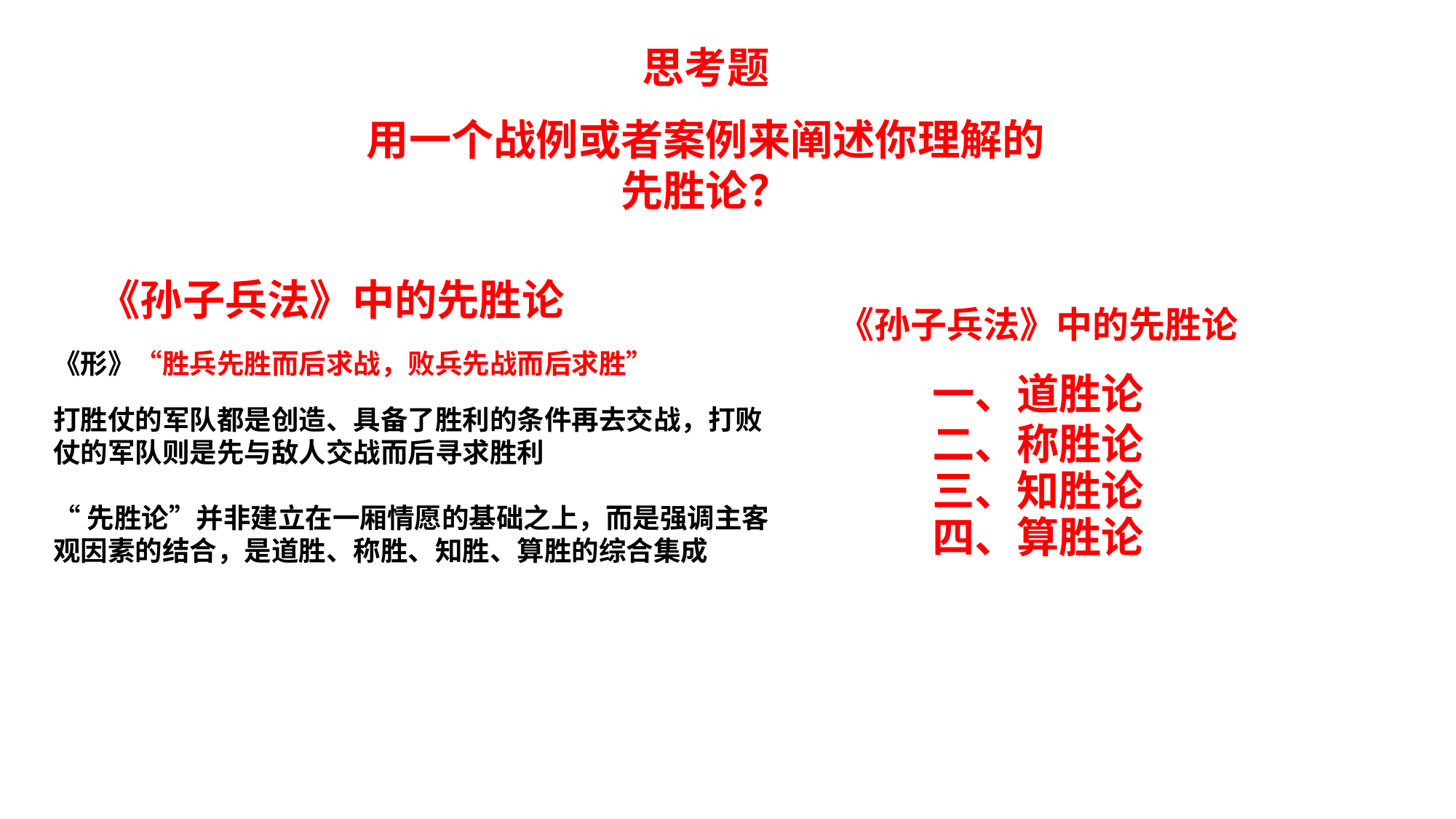

思考题
用一个战例或者案例来阐述你理解的先胜论？

《孙子兵法》中的先胜论
《孙子兵法》中的先胜论
一、道胜论
二、称胜论
三、知胜论
四、算胜论

《形》“胜兵先胜而后求战，败兵先战而后求胜”
打胜仗的军队都是创造、具备了胜利的条件再去交战，打败仗的军队则是先与敌人交战而后寻求胜利

“先胜论”并非建立在一厢情愿的基础之上，而是强调主客观因素的结合，是道胜、称胜、知胜、算胜的综合集成